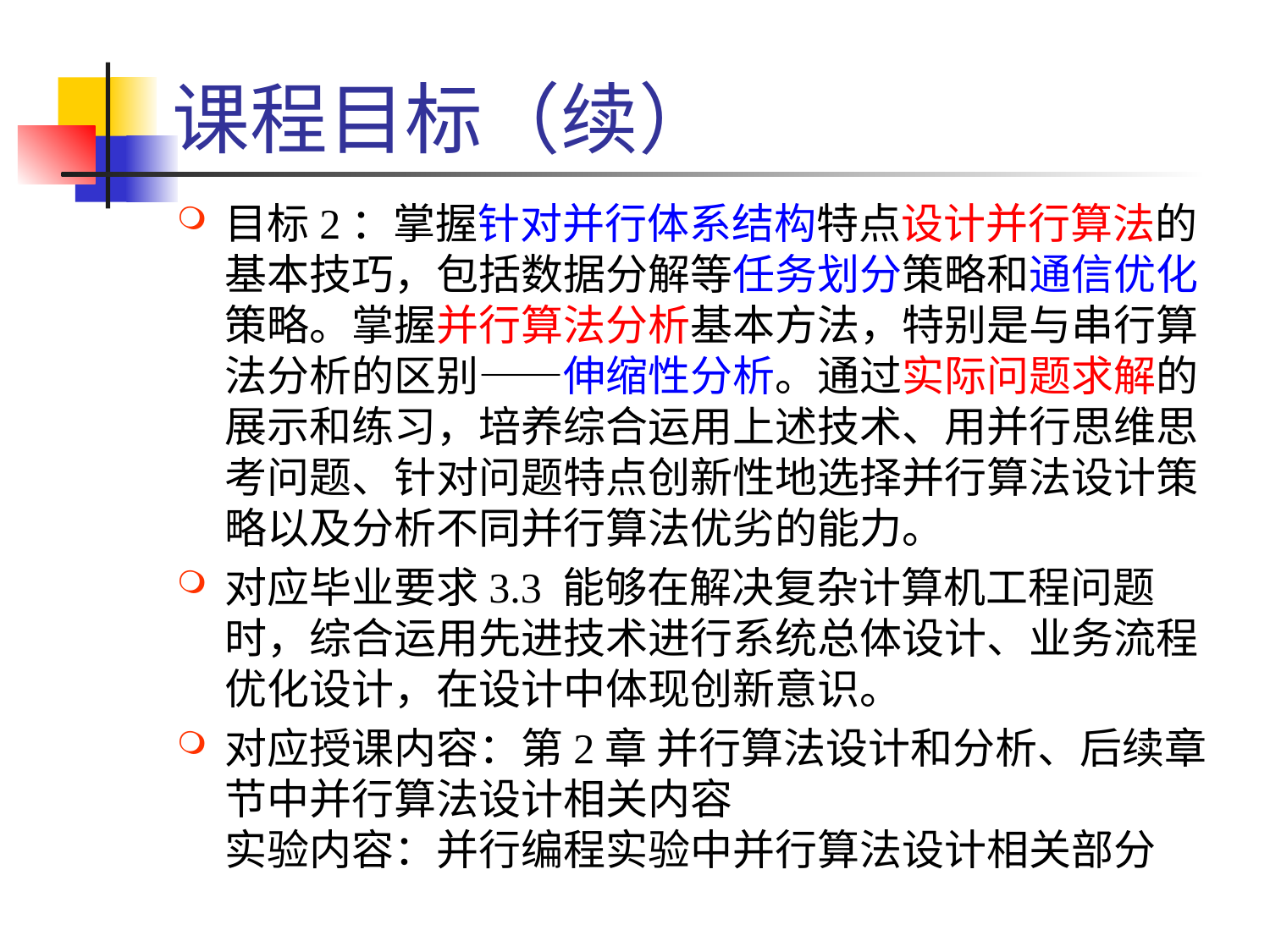

# 课程目标（续）
目标2：掌握针对并行体系结构特点设计并行算法的基本技巧，包括数据分解等任务划分策略和通信优化策略。掌握并行算法分析基本方法，特别是与串行算法分析的区别——伸缩性分析。通过实际问题求解的展示和练习，培养综合运用上述技术、用并行思维思考问题、针对问题特点创新性地选择并行算法设计策略以及分析不同并行算法优劣的能力。
对应毕业要求3.3 能够在解决复杂计算机工程问题时，综合运用先进技术进行系统总体设计、业务流程优化设计，在设计中体现创新意识。
对应授课内容：第2章 并行算法设计和分析、后续章节中并行算法设计相关内容
实验内容：并行编程实验中并行算法设计相关部分